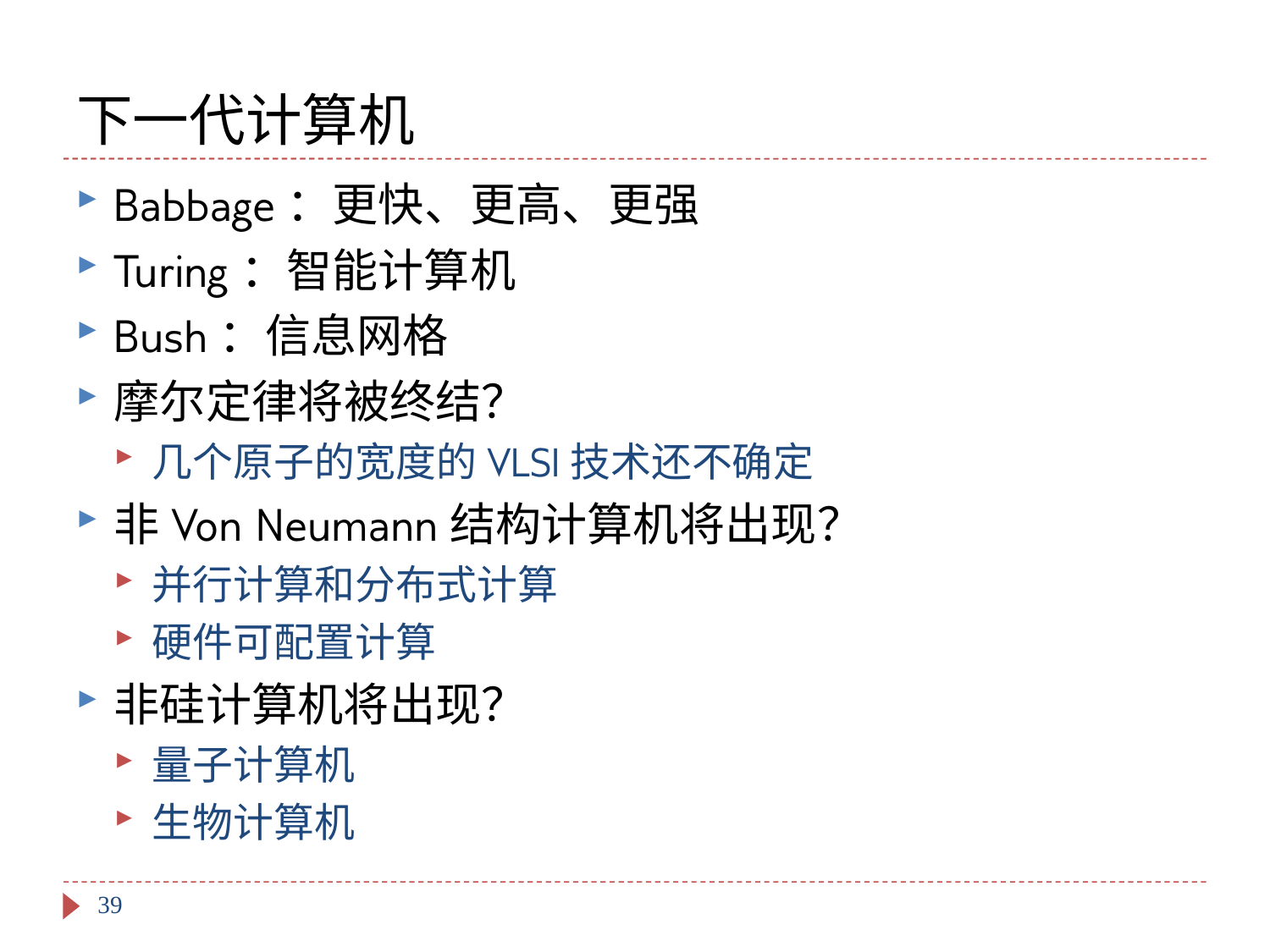

# 下一代计算机
Babbage：更快、更高、更强
Turing：智能计算机
Bush：信息网格
摩尔定律将被终结？
几个原子的宽度的VLSI技术还不确定
非Von Neumann结构计算机将出现？
并行计算和分布式计算
硬件可配置计算
非硅计算机将出现？
量子计算机
生物计算机

39